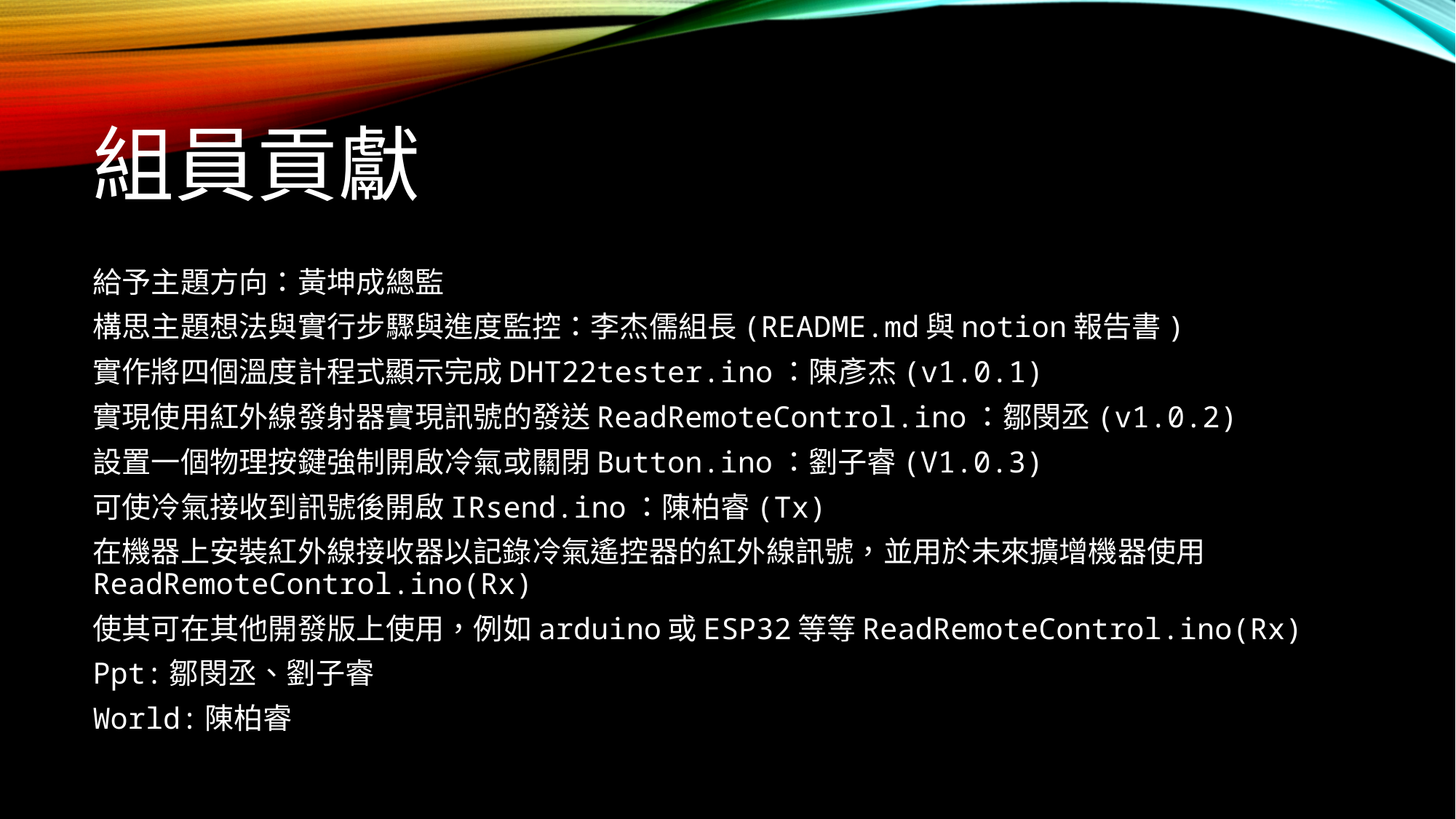

# 組員貢獻
給予主題方向：黃坤成總監
構思主題想法與實行步驟與進度監控：李杰儒組長(README.md與notion報告書)
實作將四個溫度計程式顯示完成DHT22tester.ino：陳彥杰(v1.0.1)
實現使用紅外線發射器實現訊號的發送ReadRemoteControl.ino：鄒閔丞(v1.0.2)
設置一個物理按鍵強制開啟冷氣或關閉Button.ino：劉子睿(V1.0.3)
可使冷氣接收到訊號後開啟IRsend.ino：陳柏睿(Tx)
在機器上安裝紅外線接收器以記錄冷氣遙控器的紅外線訊號，並用於未來擴增機器使用ReadRemoteControl.ino(Rx)
使其可在其他開發版上使用，例如arduino或ESP32等等ReadRemoteControl.ino(Rx)
Ppt:鄒閔丞、劉子睿
World:陳柏睿